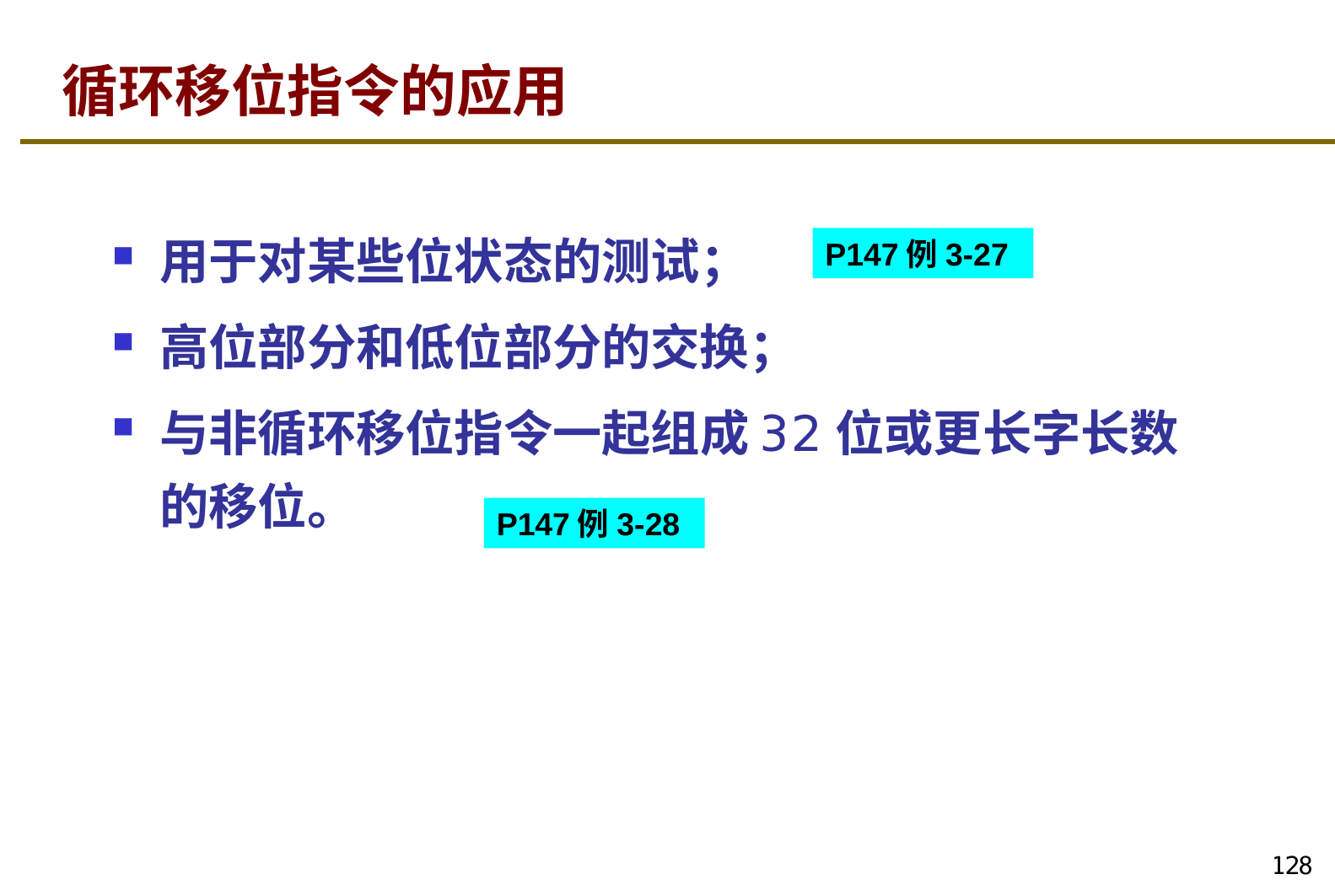

# 循环移位指令的应用
用于对某些位状态的测试；
高位部分和低位部分的交换；
与非循环移位指令一起组成32位或更长字长数的移位。
P147例3-27
P147例3-28
128